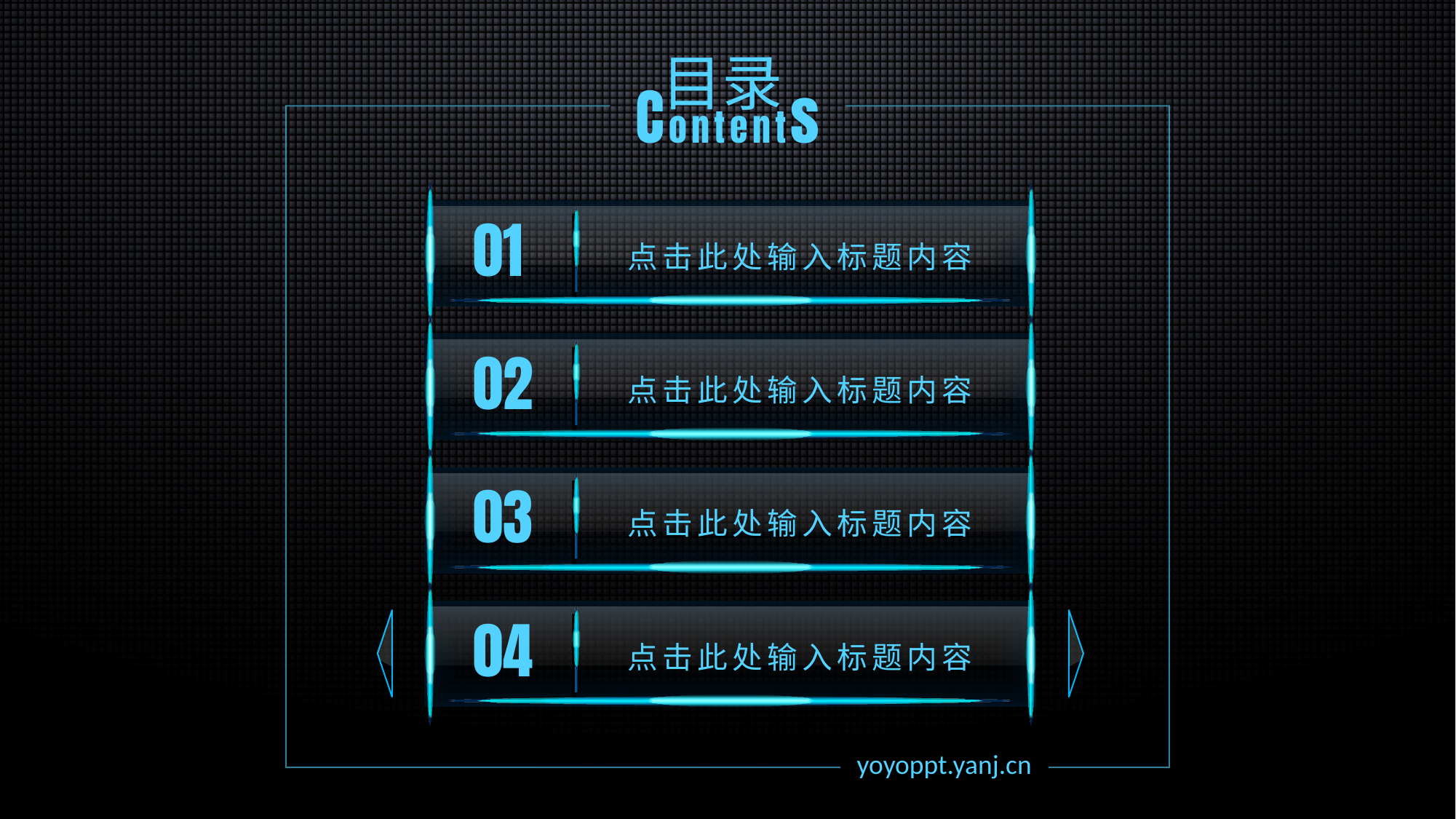

目录
Contents

点击此处输入标题内容
01

点击此处输入标题内容
02

点击此处输入标题内容
03

点击此处输入标题内容
04

yoyoppt.yanj.cn